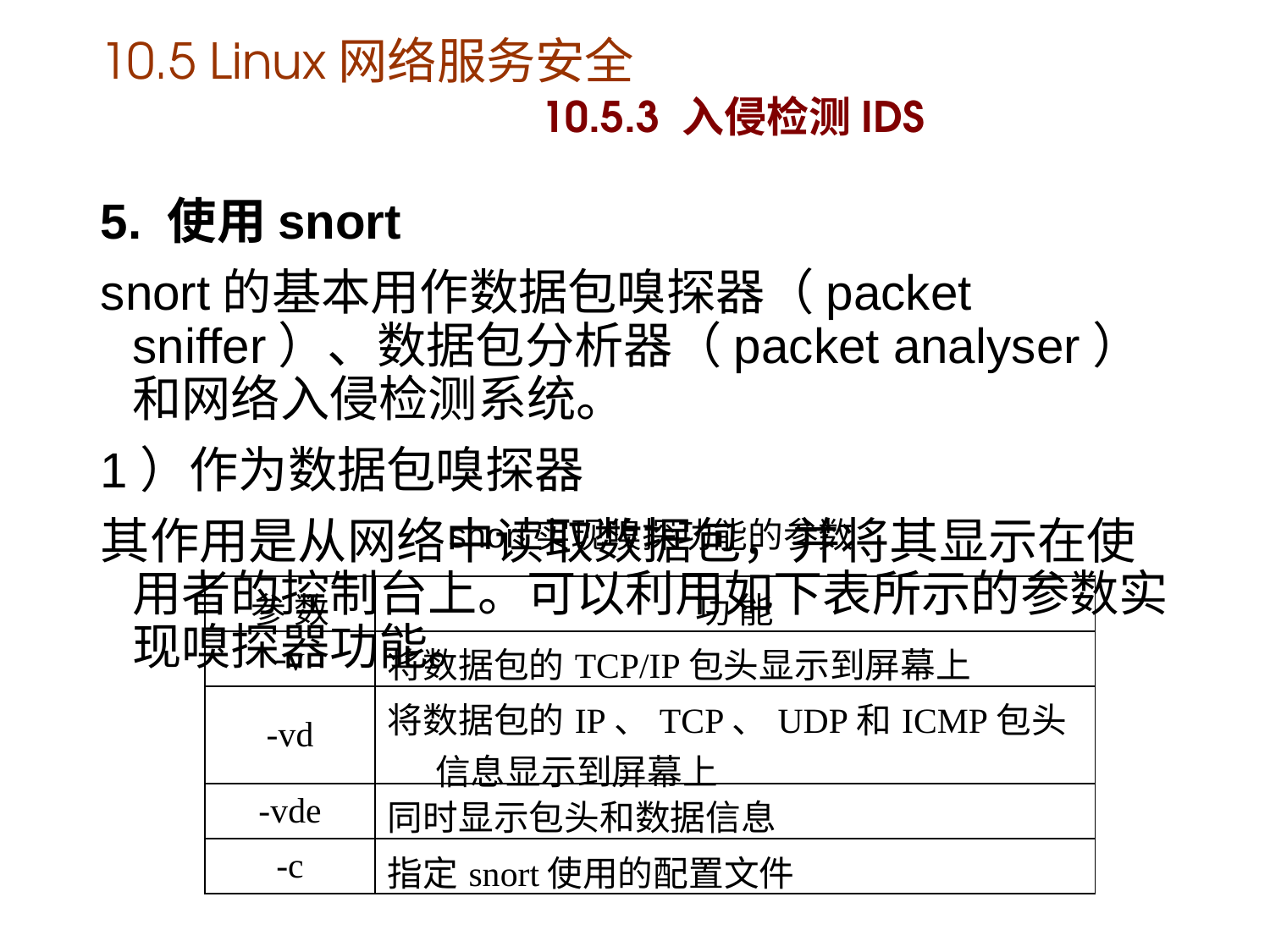

# 10.5 Linux网络服务安全 10.5.3 入侵检测IDS
5. 使用snort
snort的基本用作数据包嗅探器（packet sniffer）、数据包分析器（packet analyser）和网络入侵检测系统。
1）作为数据包嗅探器
其作用是从网络中读取数据包，并将其显示在使用者的控制台上。可以利用如下表所示的参数实现嗅探器功能。
snort实现嗅探功能的参数
| 参 数 | 功 能 |
| --- | --- |
| -v | 将数据包的TCP/IP包头显示到屏幕上 |
| -vd | 将数据包的IP、TCP、UDP和ICMP包头信息显示到屏幕上 |
| -vde | 同时显示包头和数据信息 |
| -c | 指定snort使用的配置文件 |